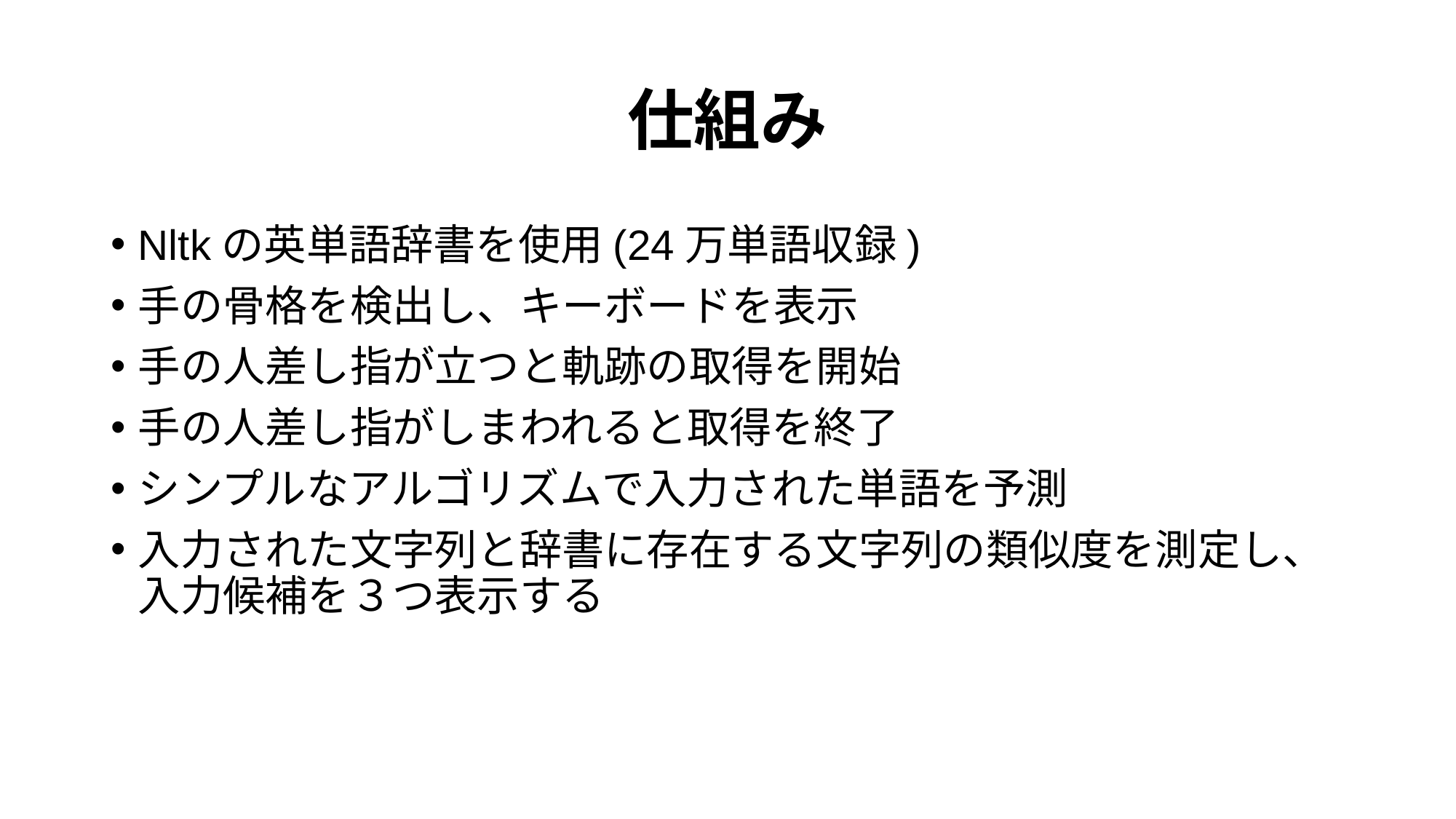

# 仕組み
Nltkの英単語辞書を使用(24万単語収録)
手の骨格を検出し、キーボードを表示
手の人差し指が立つと軌跡の取得を開始
手の人差し指がしまわれると取得を終了
シンプルなアルゴリズムで入力された単語を予測
入力された文字列と辞書に存在する文字列の類似度を測定し、入力候補を３つ表示する